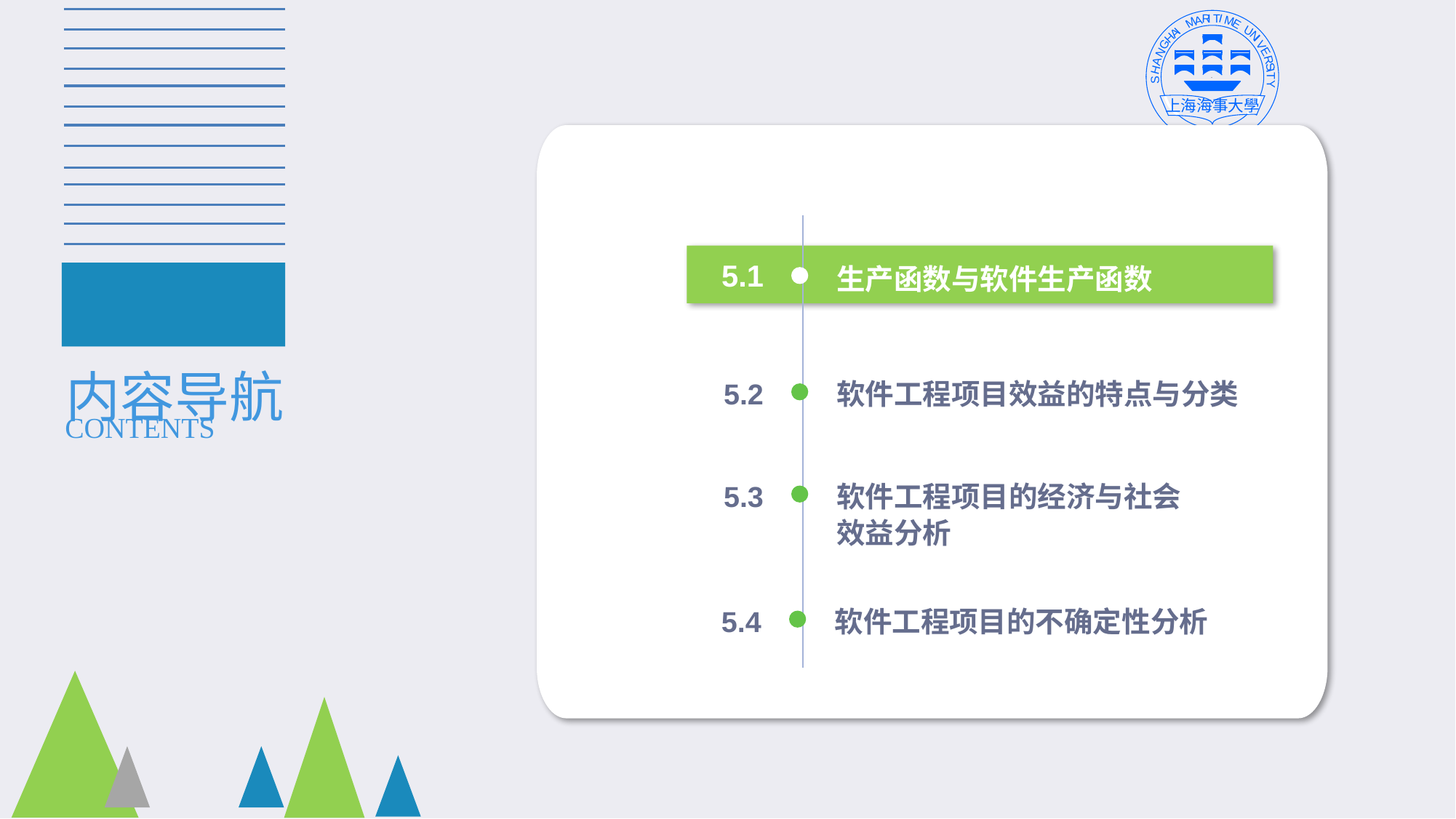

5.1
生产函数与软件生产函数

内容导航
5.2
软件工程项目效益的特点与分类

CONTENTS
5.3
软件工程项目的经济与社会效益分析

5.4
软件工程项目的不确定性分析

363